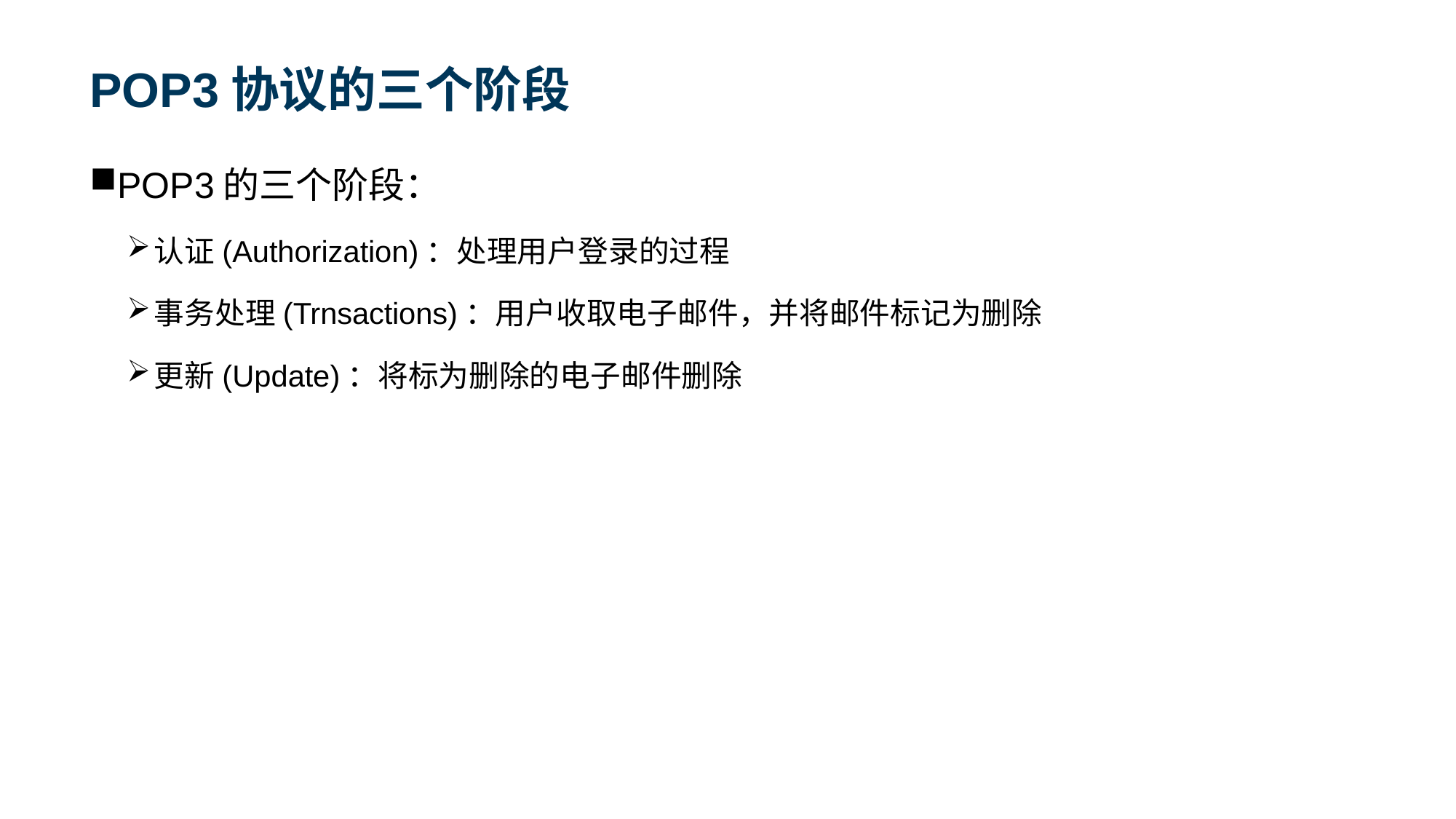

# POP3协议的三个阶段
POP3的三个阶段：
认证(Authorization)：处理用户登录的过程
事务处理(Trnsactions)：用户收取电子邮件，并将邮件标记为删除
更新(Update)：将标为删除的电子邮件删除